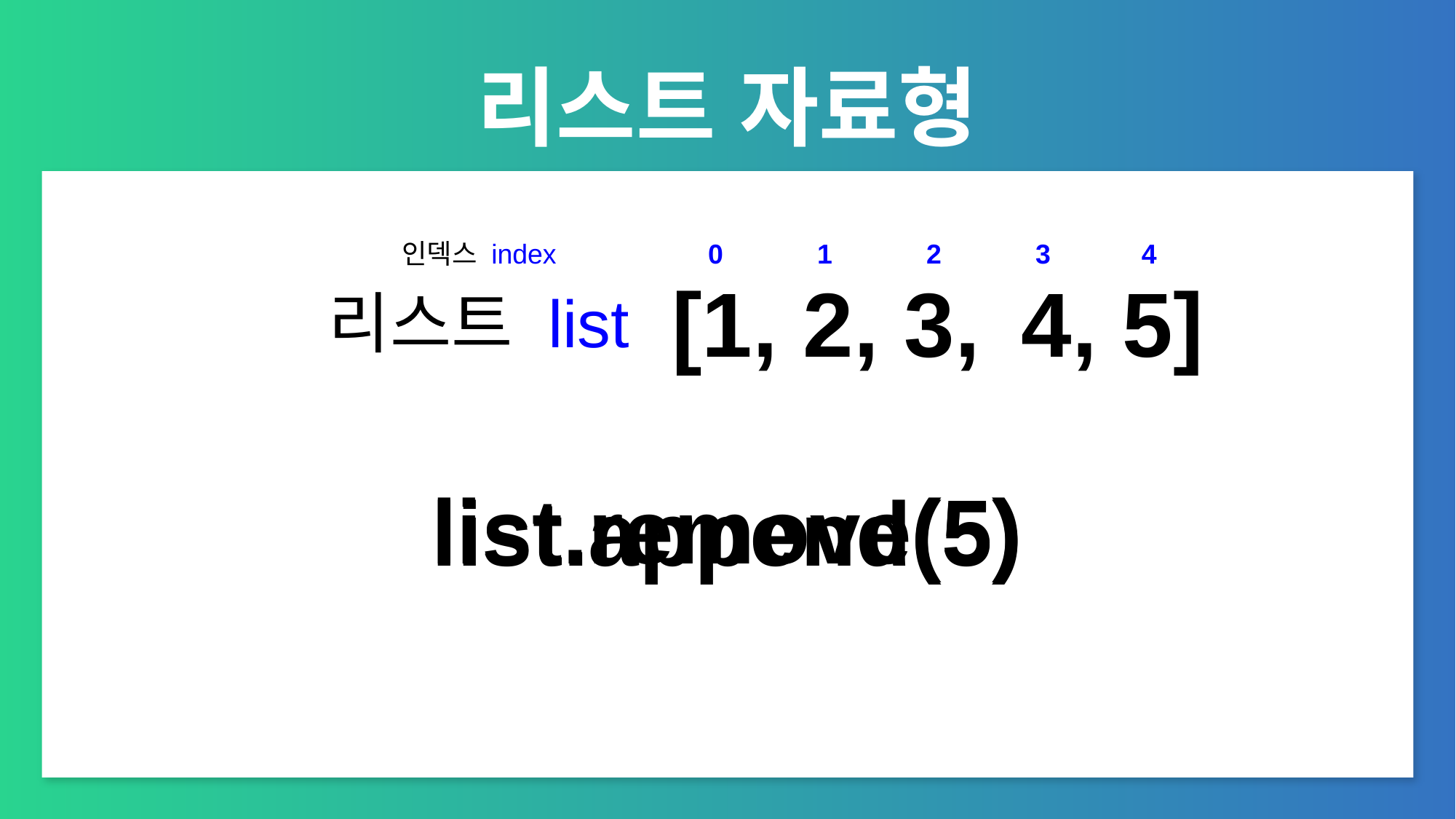

# 리스트 자료형
인덱스 index
0	1	2	3
4
4, 5]

[1, 2, 3, 4]
리스트 list
list.remove(5)
list.append(5)